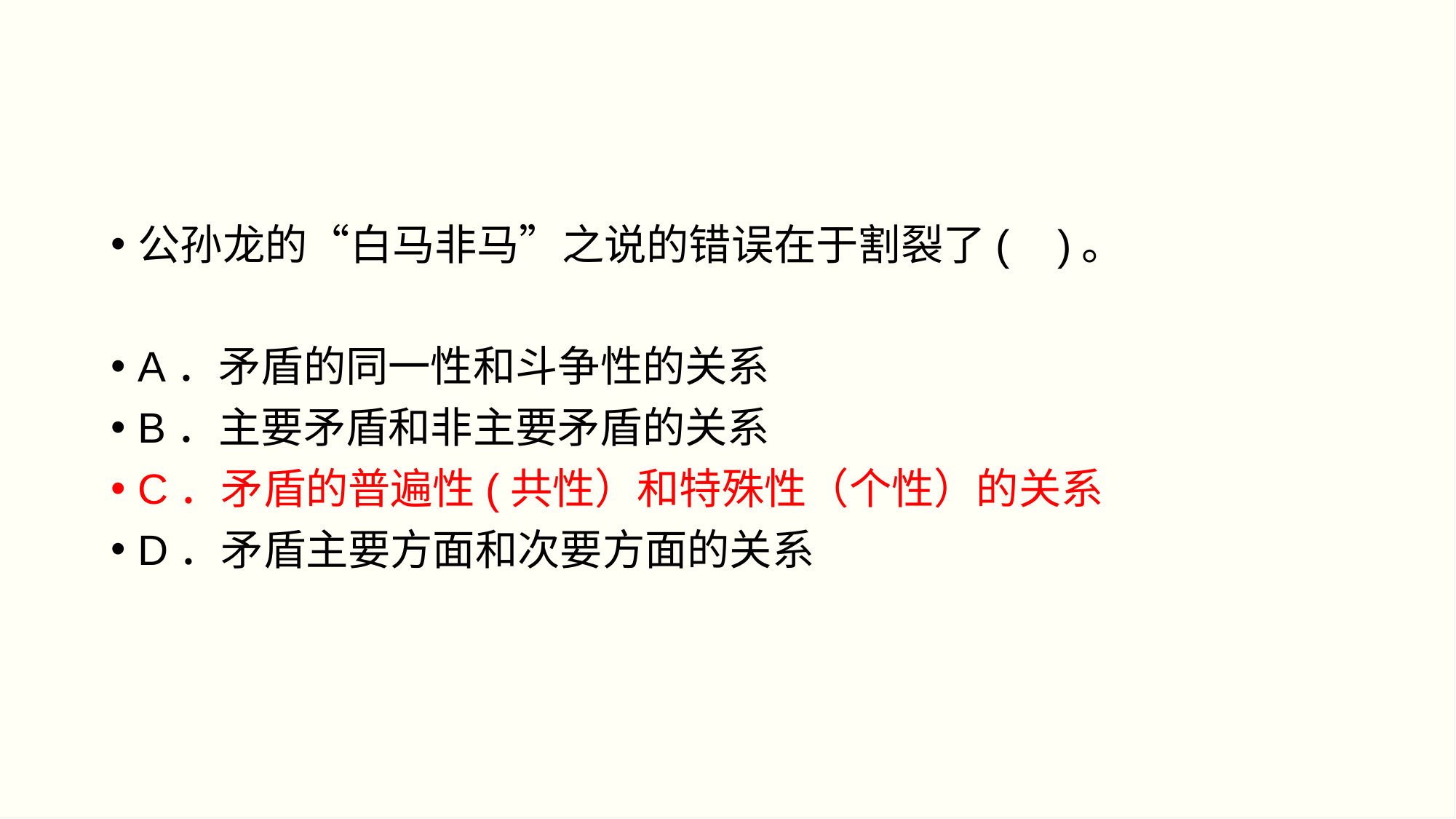

#
公孙龙的“白马非马”之说的错误在于割裂了(    )。

A．矛盾的同一性和斗争性的关系
B．主要矛盾和非主要矛盾的关系
C．矛盾的普遍性(共性）和特殊性（个性）的关系
D．矛盾主要方面和次要方面的关系